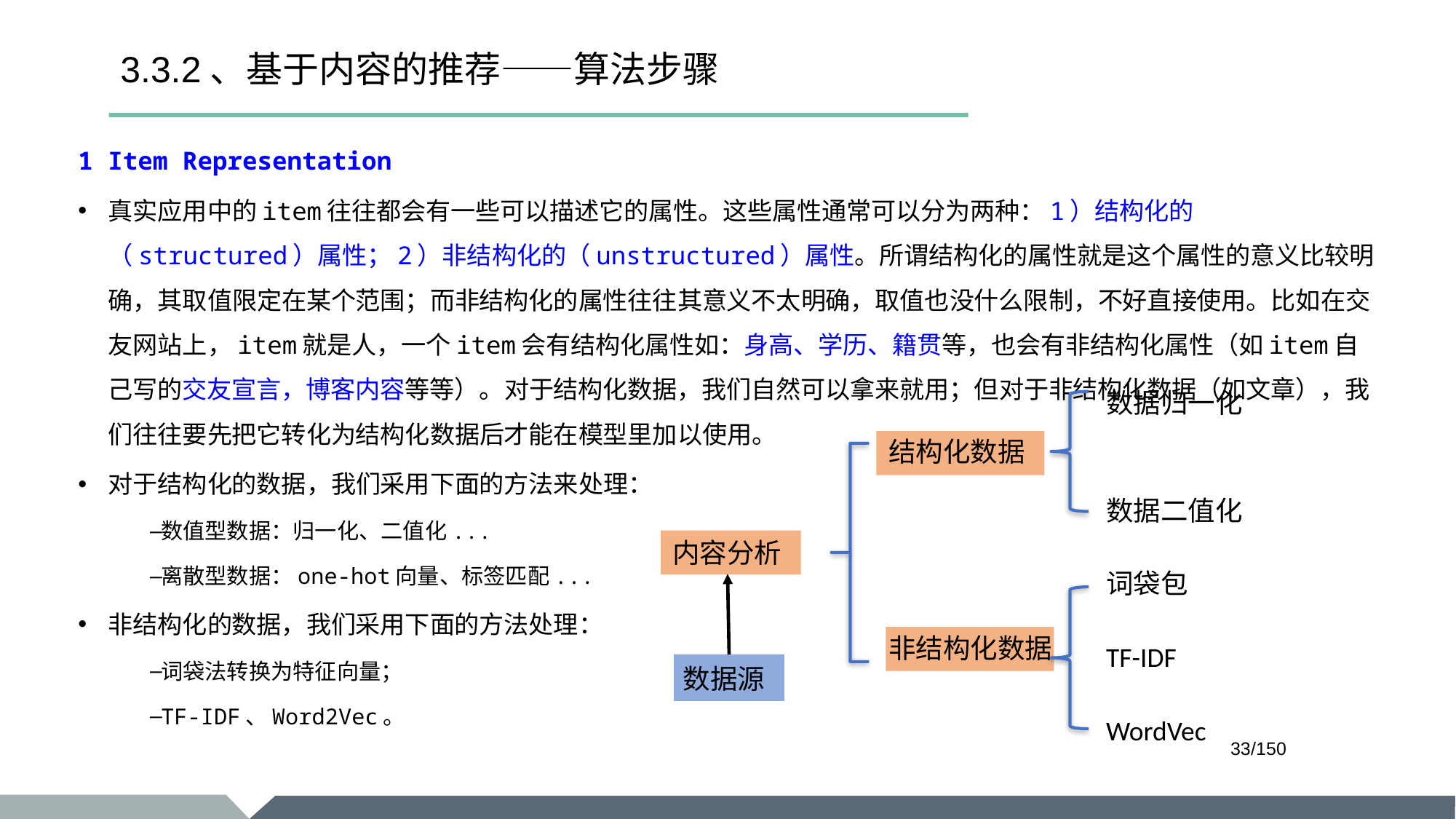

# 3.3.2、基于内容的推荐——算法步骤
1 Item Representation
真实应用中的item往往都会有一些可以描述它的属性。这些属性通常可以分为两种：1）结构化的（structured）属性；2）非结构化的（unstructured）属性。所谓结构化的属性就是这个属性的意义比较明确，其取值限定在某个范围；而非结构化的属性往往其意义不太明确，取值也没什么限制，不好直接使用。比如在交友网站上，item就是人，一个item会有结构化属性如：身高、学历、籍贯等，也会有非结构化属性（如item自己写的交友宣言，博客内容等等）。对于结构化数据，我们自然可以拿来就用；但对于非结构化数据（如文章），我们往往要先把它转化为结构化数据后才能在模型里加以使用。
对于结构化的数据，我们采用下面的方法来处理：
数值型数据：归一化、二值化...
离散型数据：one-hot向量、标签匹配...
非结构化的数据，我们采用下面的方法处理：
词袋法转换为特征向量；
TF-IDF、Word2Vec。

数据归一化

结构化数据

数据二值化
内容分析

词袋包

非结构化数据

TF-IDF

数据源
WordVec
33/150